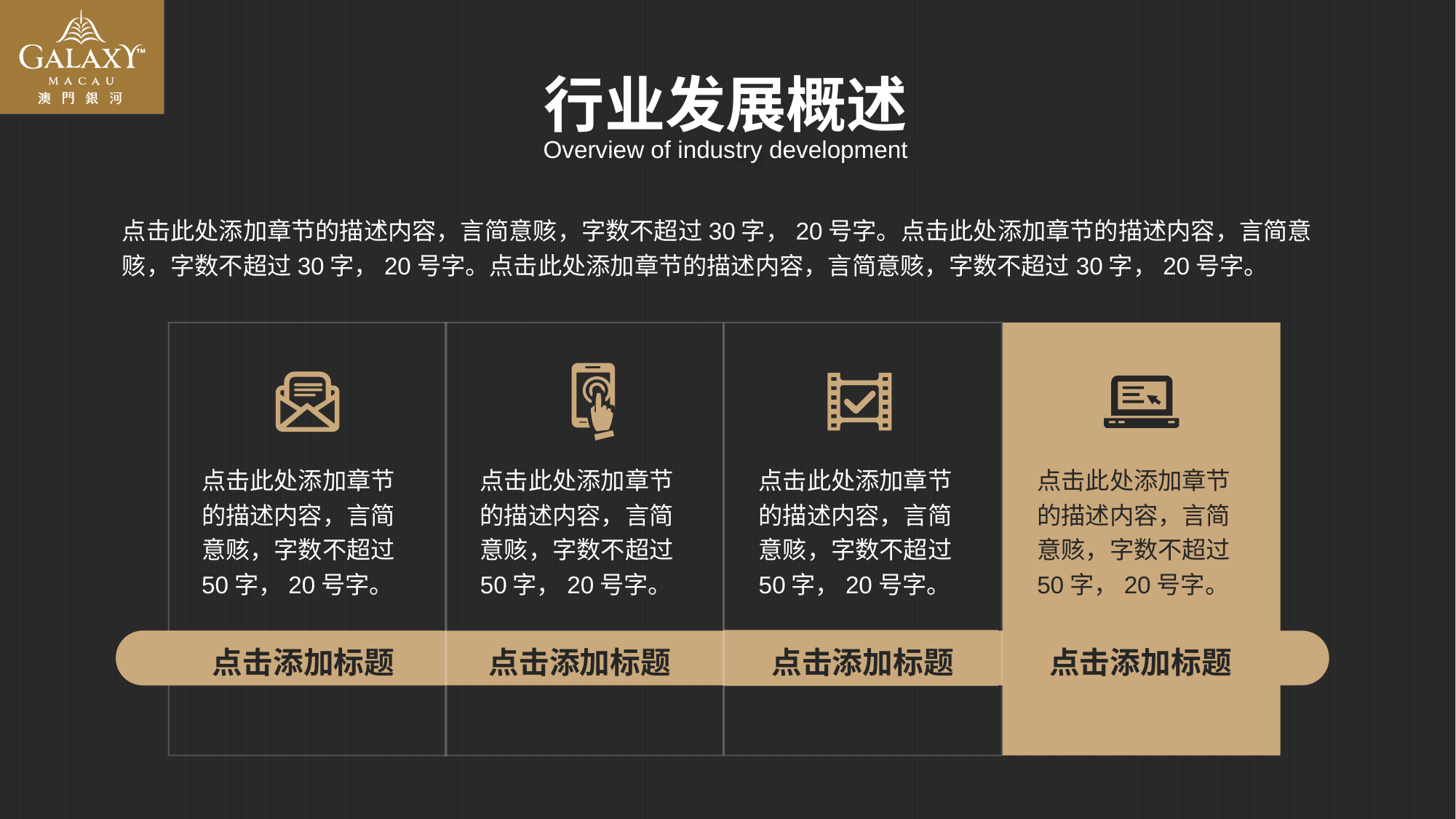

行业发展概述
Overview of industry development
点击此处添加章节的描述内容，言简意赅，字数不超过30字，20号字。点击此处添加章节的描述内容，言简意赅，字数不超过30字，20号字。点击此处添加章节的描述内容，言简意赅，字数不超过30字，20号字。

点击此处添加章节的描述内容，言简意赅，字数不超过50字，20号字。
点击此处添加章节的描述内容，言简意赅，字数不超过50字，20号字。
点击此处添加章节的描述内容，言简意赅，字数不超过50字，20号字。
点击此处添加章节的描述内容，言简意赅，字数不超过50字，20号字。

点击添加标题
点击添加标题
点击添加标题
点击添加标题